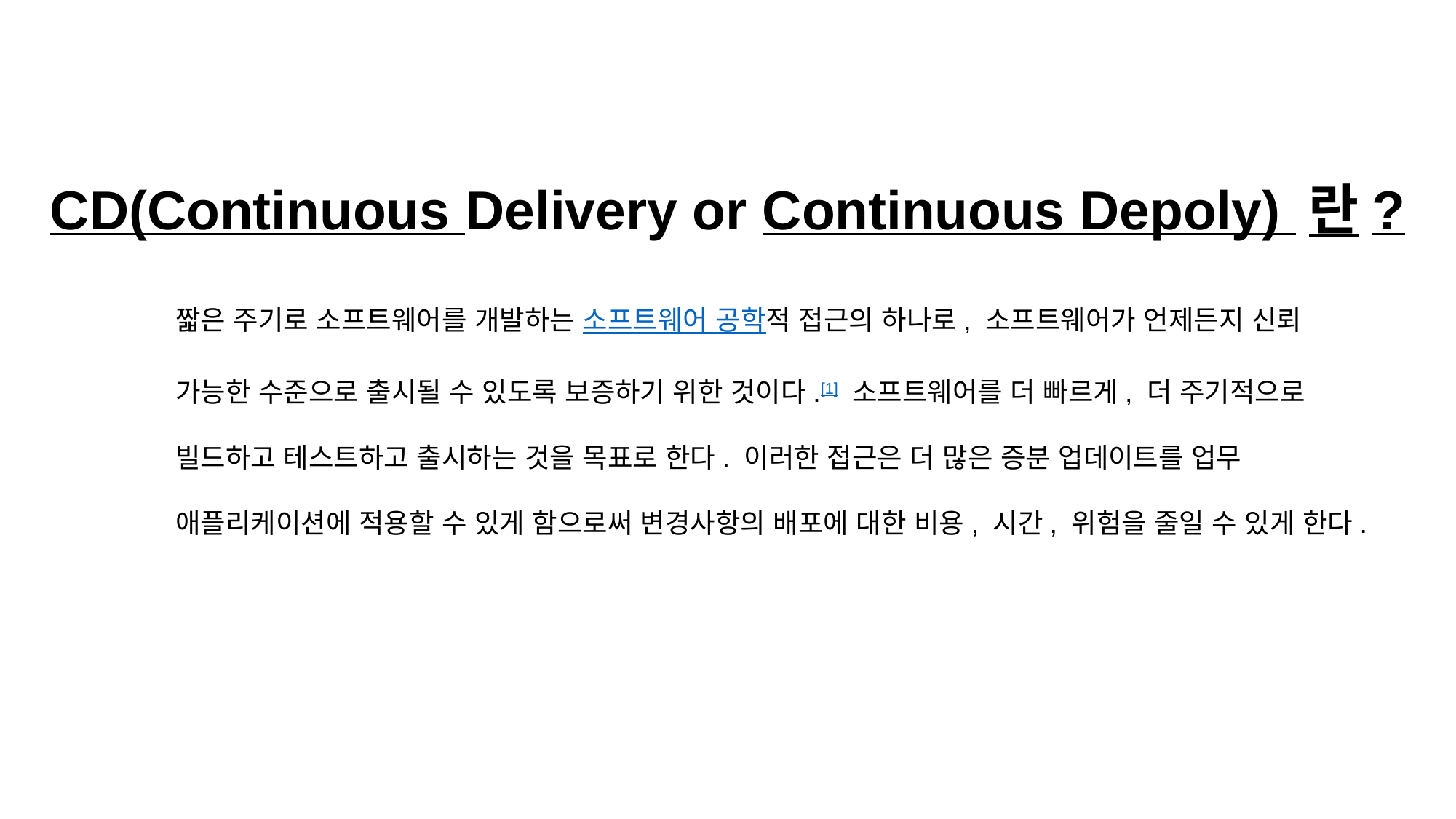

CD(Continuous Delivery or Continuous Depoly) 란?
짧은 주기로 소프트웨어를 개발하는 소프트웨어 공학적 접근의 하나로, 소프트웨어가 언제든지 신뢰

가능한 수준으로 출시될 수 있도록 보증하기 위한 것이다.[1] 소프트웨어를 더 빠르게, 더 주기적으로

빌드하고 테스트하고 출시하는 것을 목표로 한다. 이러한 접근은 더 많은 증분 업데이트를 업무

애플리케이션에 적용할 수 있게 함으로써 변경사항의 배포에 대한 비용, 시간, 위험을 줄일 수 있게 한다.